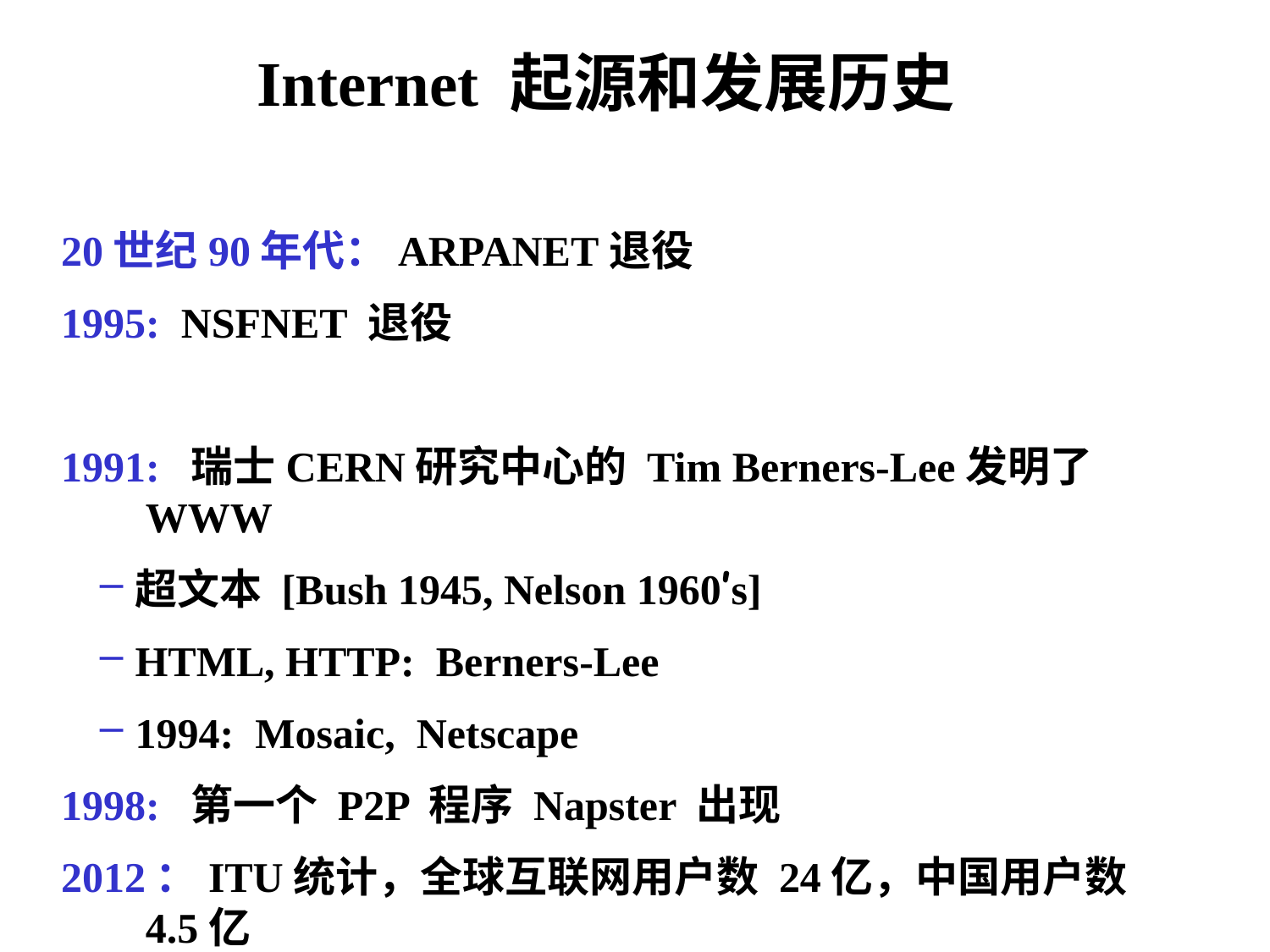

Internet 起源和发展历史
20世纪90年代：ARPANET退役
1995:  NSFNET 退役

1991:  瑞士CERN研究中心的 Tim Berners-Lee发明了WWW
超文本 [Bush 1945, Nelson 1960’s]
HTML, HTTP:  Berners-Lee
1994:  Mosaic,  Netscape
1998:  第一个 P2P 程序 Napster 出现
2012：ITU统计，全球互联网用户数 24亿，中国用户数 4.5亿